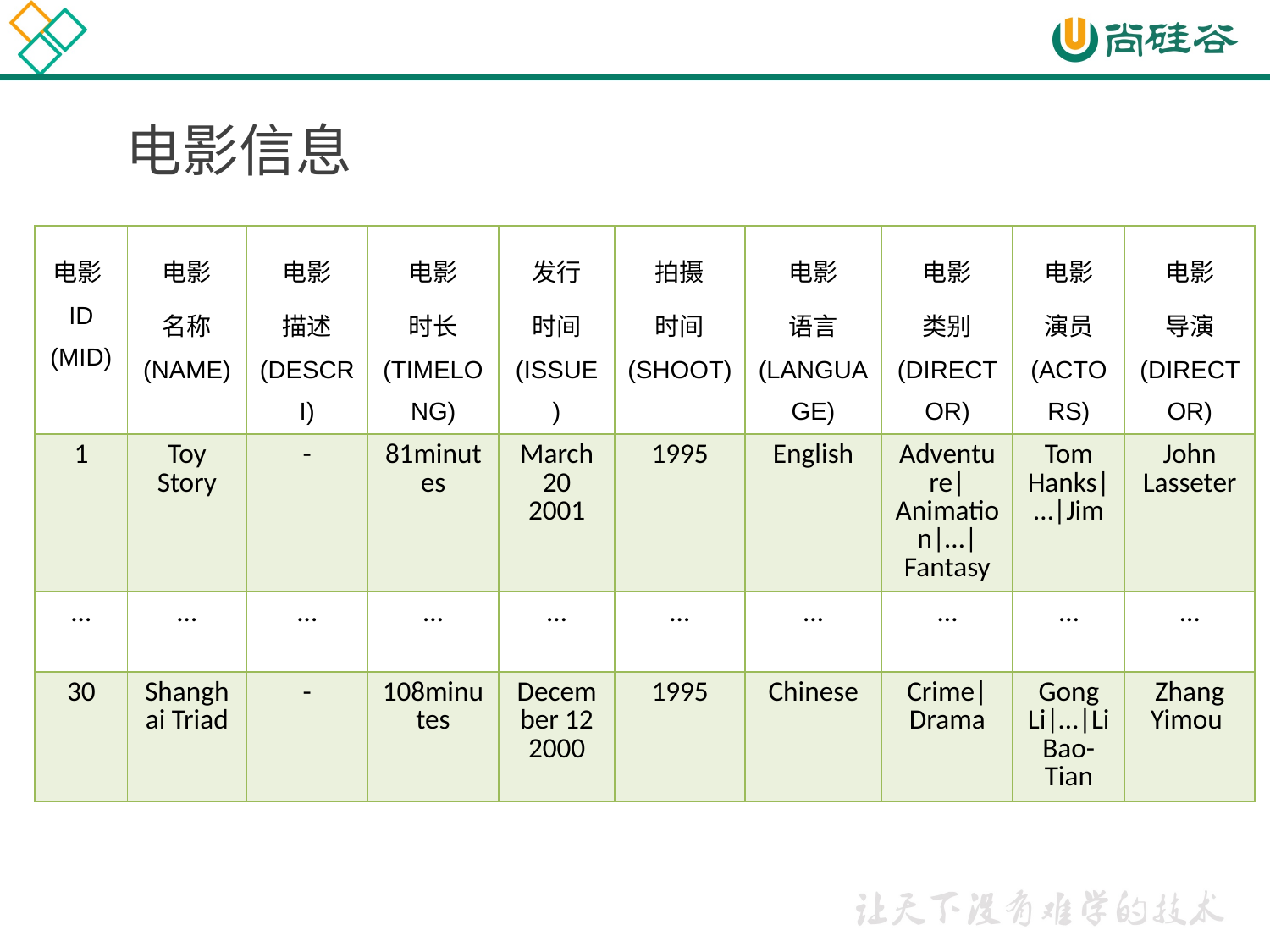

# 电影信息
| 电影ID (MID) | 电影 名称 (NAME) | 电影 描述 (DESCRI) | 电影 时长 (TIMELONG) | 发行 时间 (ISSUE) | 拍摄 时间 (SHOOT) | 电影 语言 (LANGUAGE) | 电影 类别 (DIRECTOR) | 电影 演员 (ACTORS) | 电影 导演 (DIRECTOR) |
| --- | --- | --- | --- | --- | --- | --- | --- | --- | --- |
| 1 | Toy Story | - | 81minutes | March 20 2001 | 1995 | English | Adventure|Animation|…|Fantasy | Tom Hanks|…|Jim | John Lasseter |
| … | … | … | … | … | … | … | … | … | … |
| 30 | Shanghai Triad | - | 108minutes | December 12 2000 | 1995 | Chinese | Crime|Drama | Gong Li|…|Li Bao-Tian | Zhang Yimou |